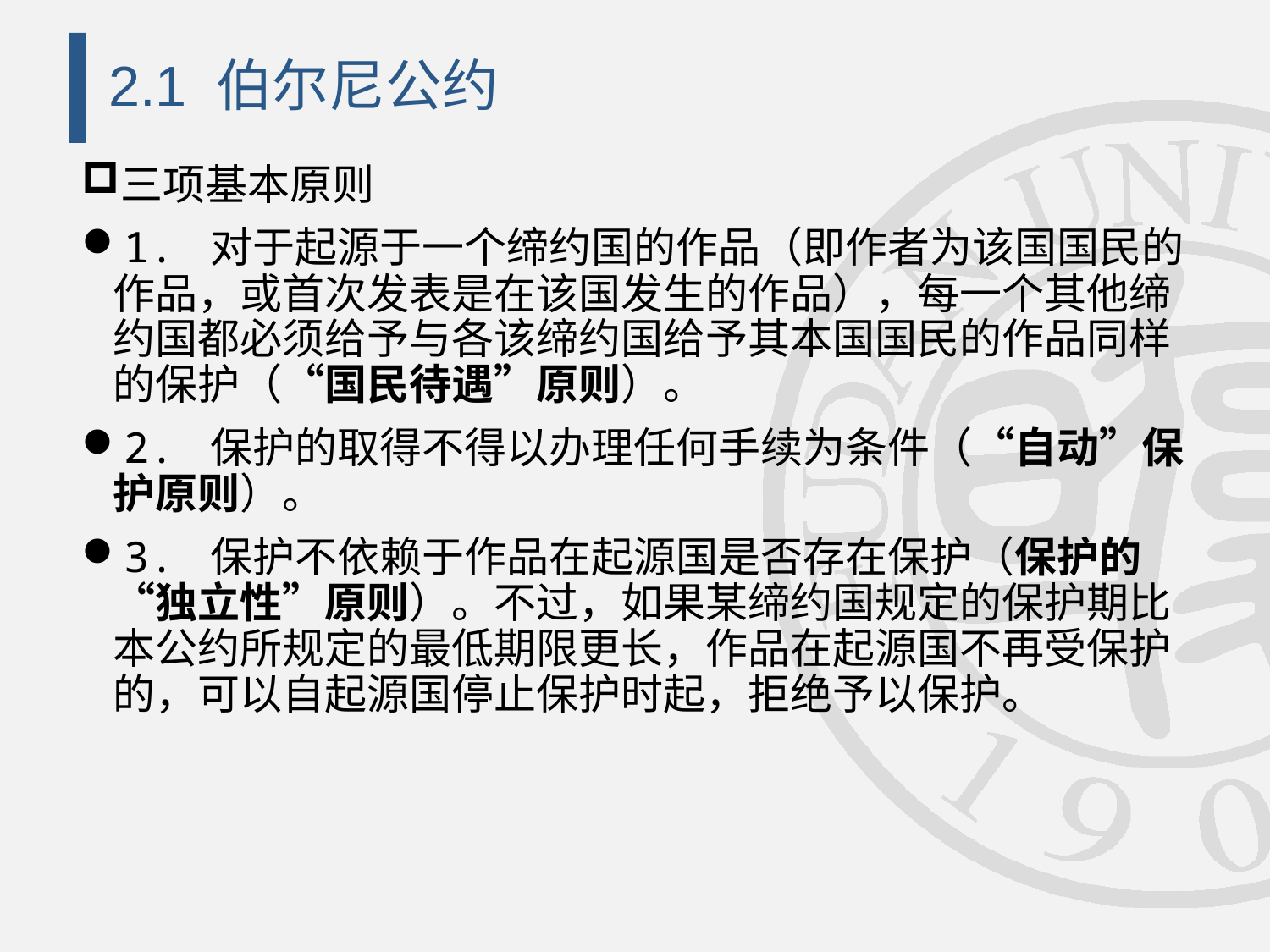

# 2.1 伯尔尼公约
三项基本原则
1. 对于起源于一个缔约国的作品（即作者为该国国民的作品，或首次发表是在该国发生的作品），每一个其他缔约国都必须给予与各该缔约国给予其本国国民的作品同样的保护（“国民待遇”原则）。
2. 保护的取得不得以办理任何手续为条件（“自动”保护原则）。
3. 保护不依赖于作品在起源国是否存在保护（保护的“独立性”原则）。不过，如果某缔约国规定的保护期比本公约所规定的最低期限更长，作品在起源国不再受保护的，可以自起源国停止保护时起，拒绝予以保护。